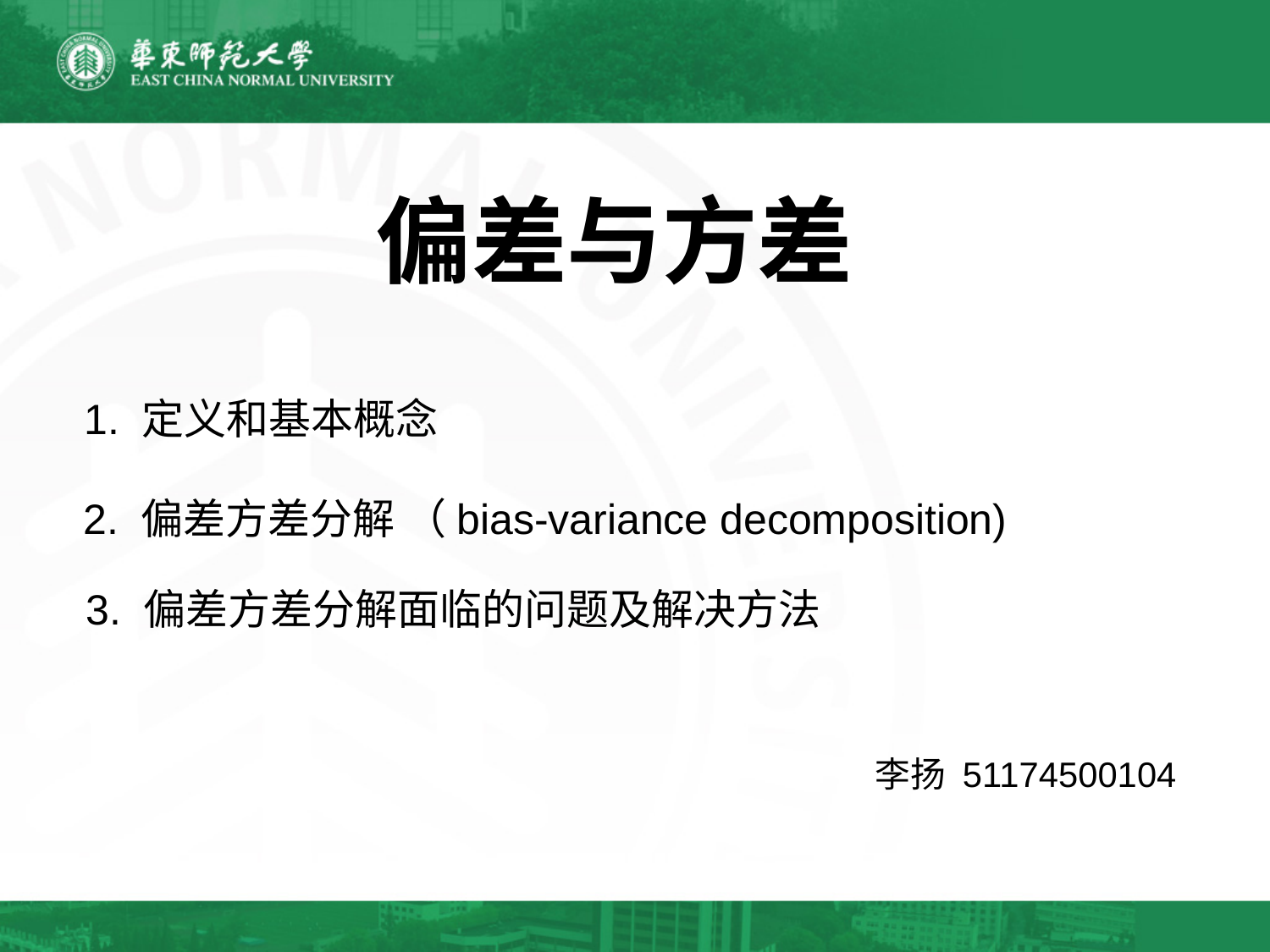

# 偏差与方差
1. 定义和基本概念
2. 偏差方差分解 （bias-variance decomposition)
3. 偏差方差分解面临的问题及解决方法
李扬 51174500104